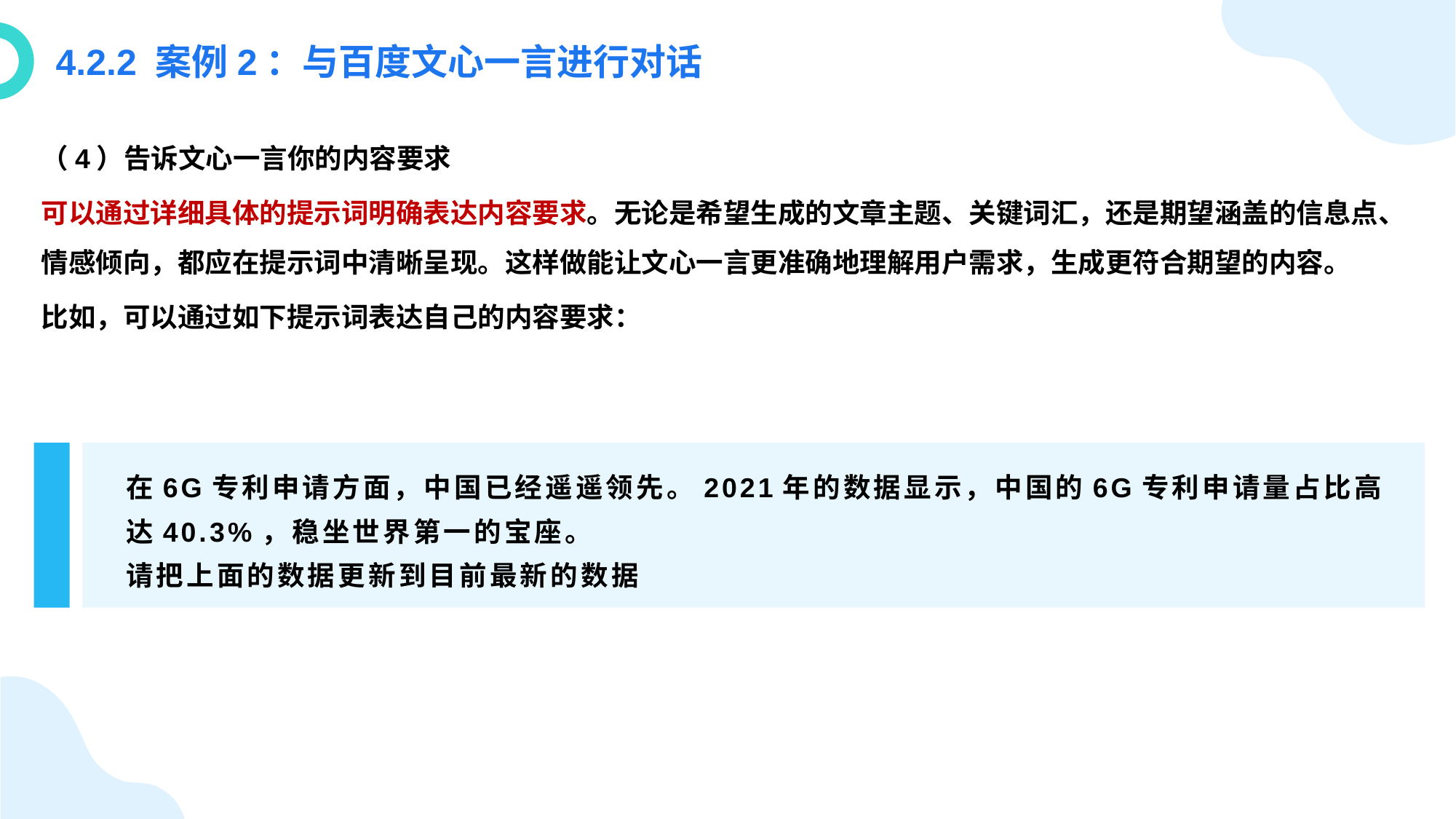

4.2.2 案例2：与百度文心一言进行对话

（4）告诉文心一言你的内容要求
可以通过详细具体的提示词明确表达内容要求。无论是希望生成的文章主题、关键词汇，还是期望涵盖的信息点、情感倾向，都应在提示词中清晰呈现。这样做能让文心一言更准确地理解用户需求，生成更符合期望的内容。
比如，可以通过如下提示词表达自己的内容要求：

在6G专利申请方面，中国已经遥遥领先。2021年的数据显示，中国的6G专利申请量占比高达40.3%，稳坐世界第一的宝座。
请把上面的数据更新到目前最新的数据